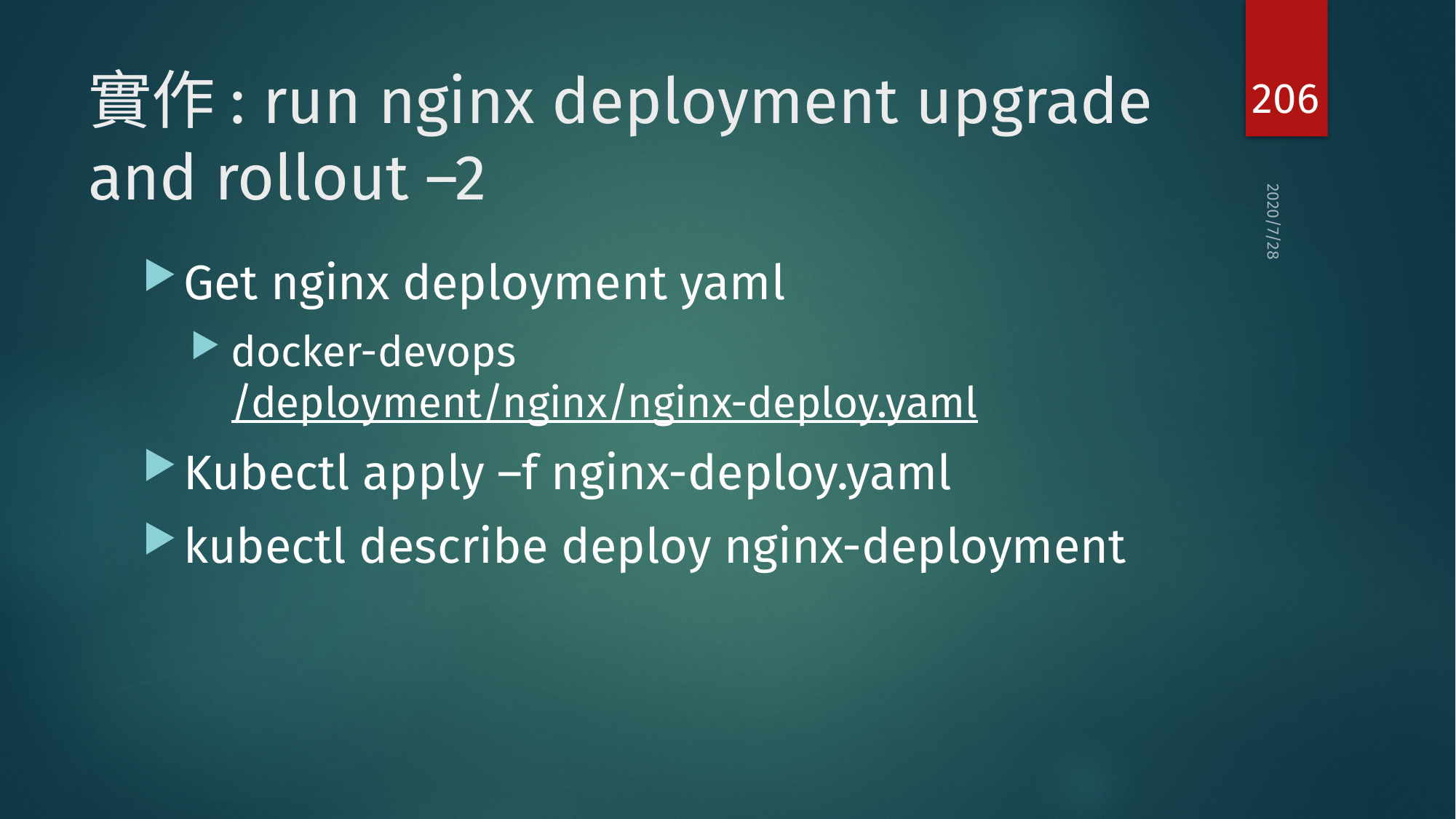

206
# 實作: run nginx deployment upgrade and rollout –2
2020/7/28
Get nginx deployment yaml
docker-devops/deployment/nginx/nginx-deploy.yaml
Kubectl apply –f nginx-deploy.yaml
kubectl describe deploy nginx-deployment